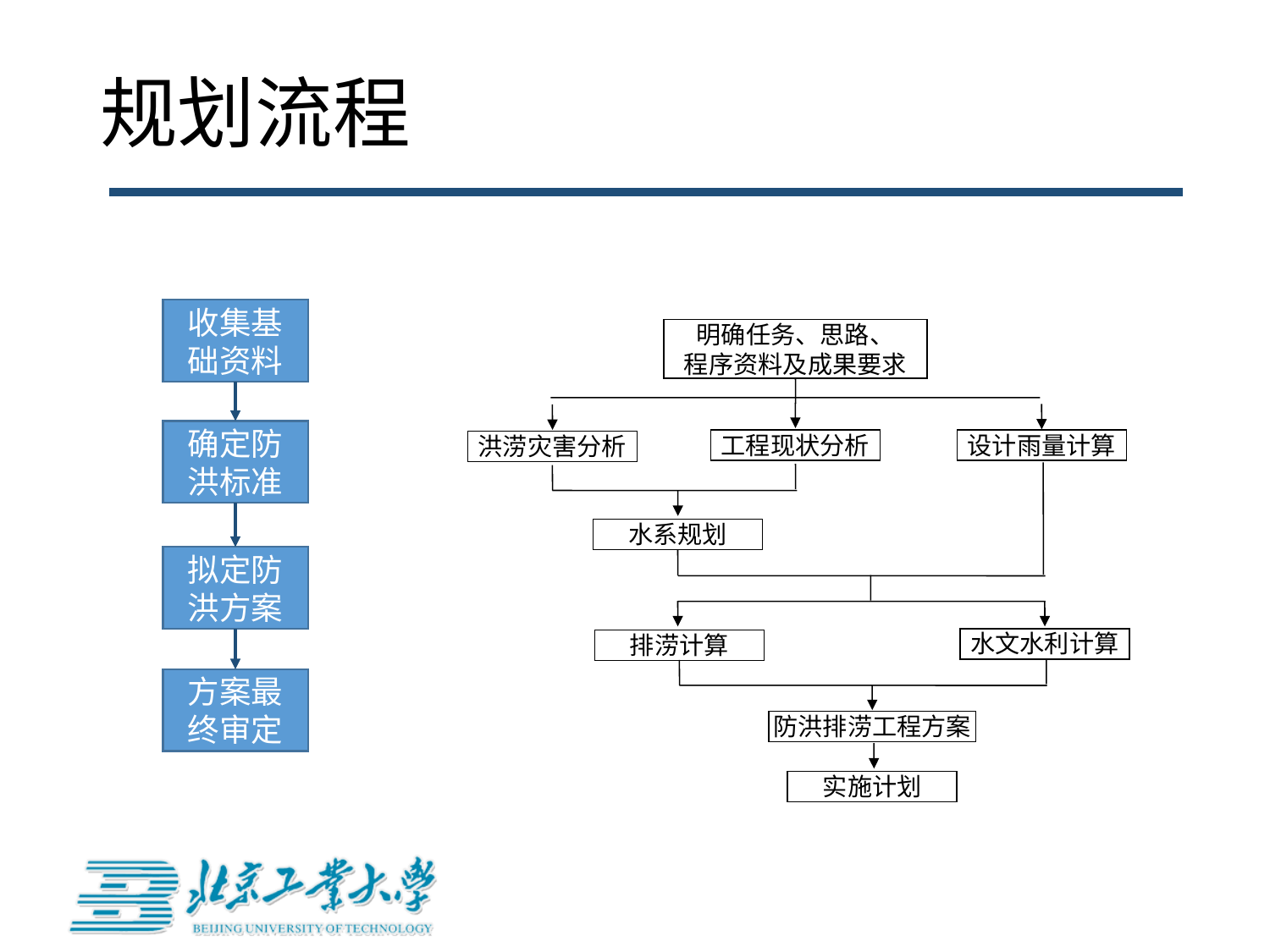

# 规划流程
收集基础资料
明确任务、思路、
程序资料及成果要求

工程现状分析

设计雨量计算

洪涝灾害分析

水系规划

水文水利计算

排涝计算

防洪排涝工程方案

实施计划
确定防洪标准

拟定防洪方案
方案最终审定